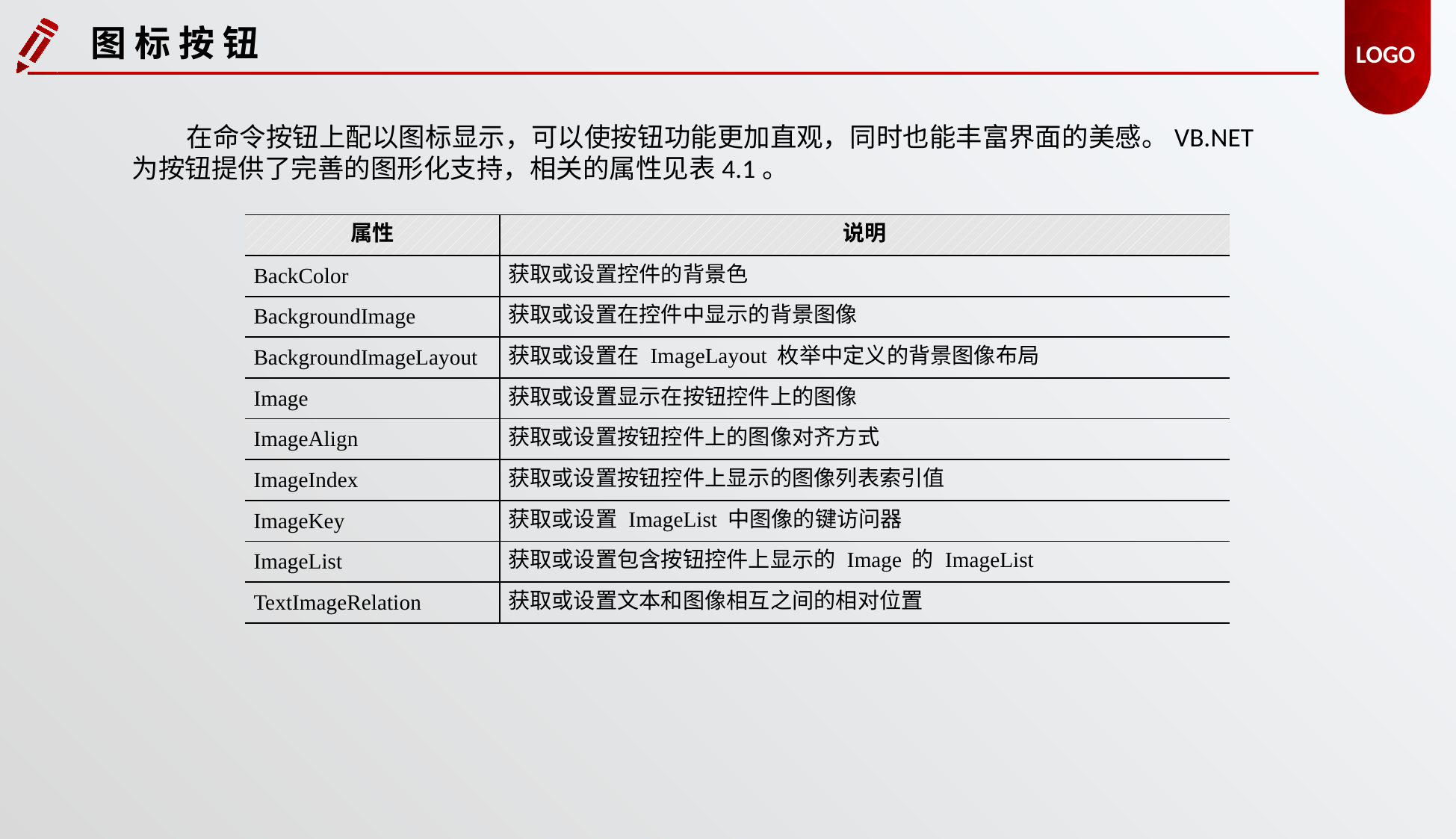

LOGO
图 标 按 钮

在命令按钮上配以图标显示，可以使按钮功能更加直观，同时也能丰富界面的美感。VB.NET为按钮提供了完善的图形化支持，相关的属性见表4.1。
| 属性 | 说明 |
| --- | --- |
| BackColor | 获取或设置控件的背景色 |
| BackgroundImage | 获取或设置在控件中显示的背景图像 |
| BackgroundImageLayout | 获取或设置在 ImageLayout 枚举中定义的背景图像布局 |
| Image | 获取或设置显示在按钮控件上的图像 |
| ImageAlign | 获取或设置按钮控件上的图像对齐方式 |
| ImageIndex | 获取或设置按钮控件上显示的图像列表索引值 |
| ImageKey | 获取或设置 ImageList 中图像的键访问器 |
| ImageList | 获取或设置包含按钮控件上显示的 Image 的 ImageList |
| TextImageRelation | 获取或设置文本和图像相互之间的相对位置 |